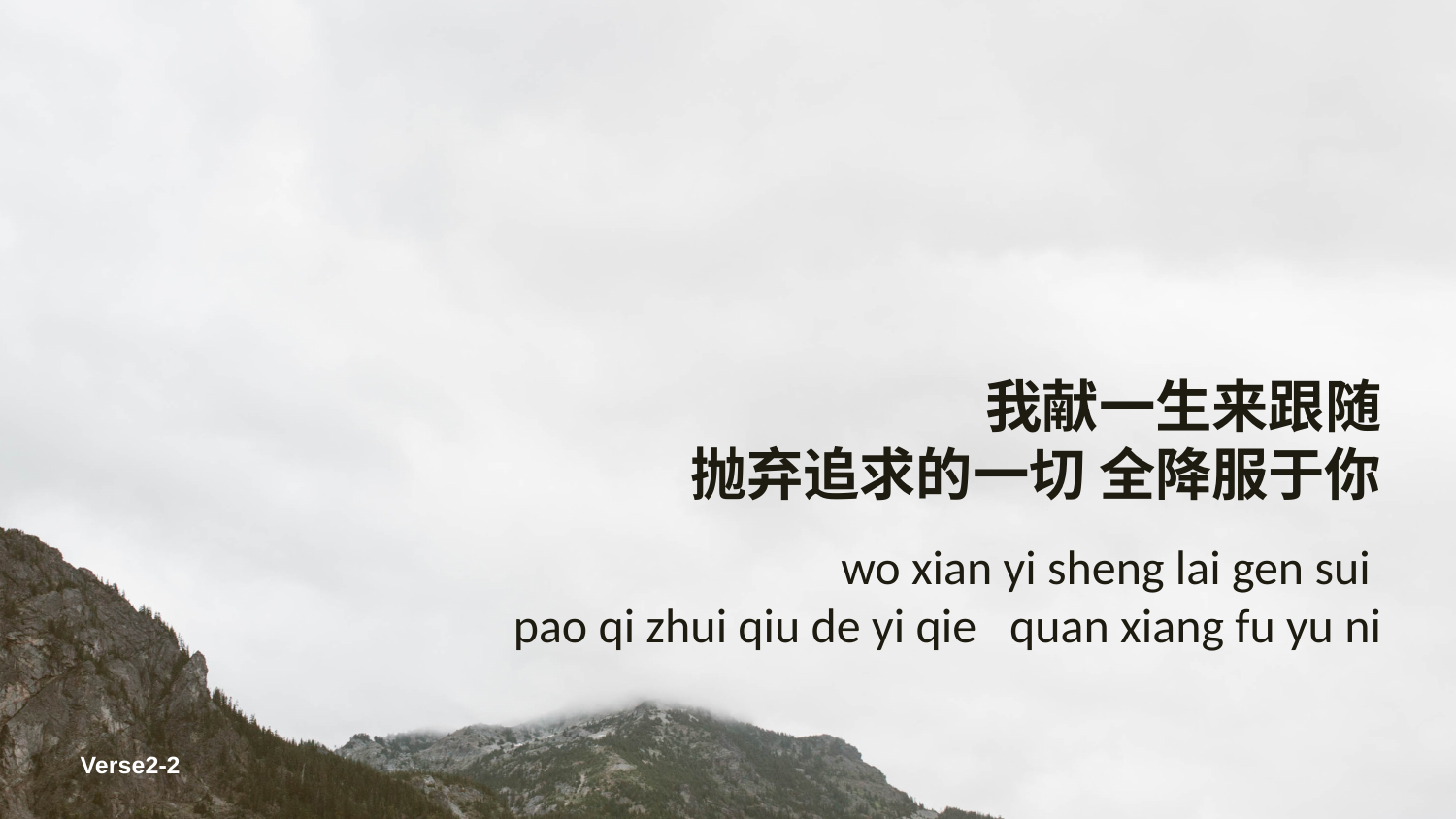

我献一生来跟随
抛弃追求的一切 全降服于你

wo xian yi sheng lai gen sui
pao qi zhui qiu de yi qie   quan xiang fu yu ni
Verse2-2